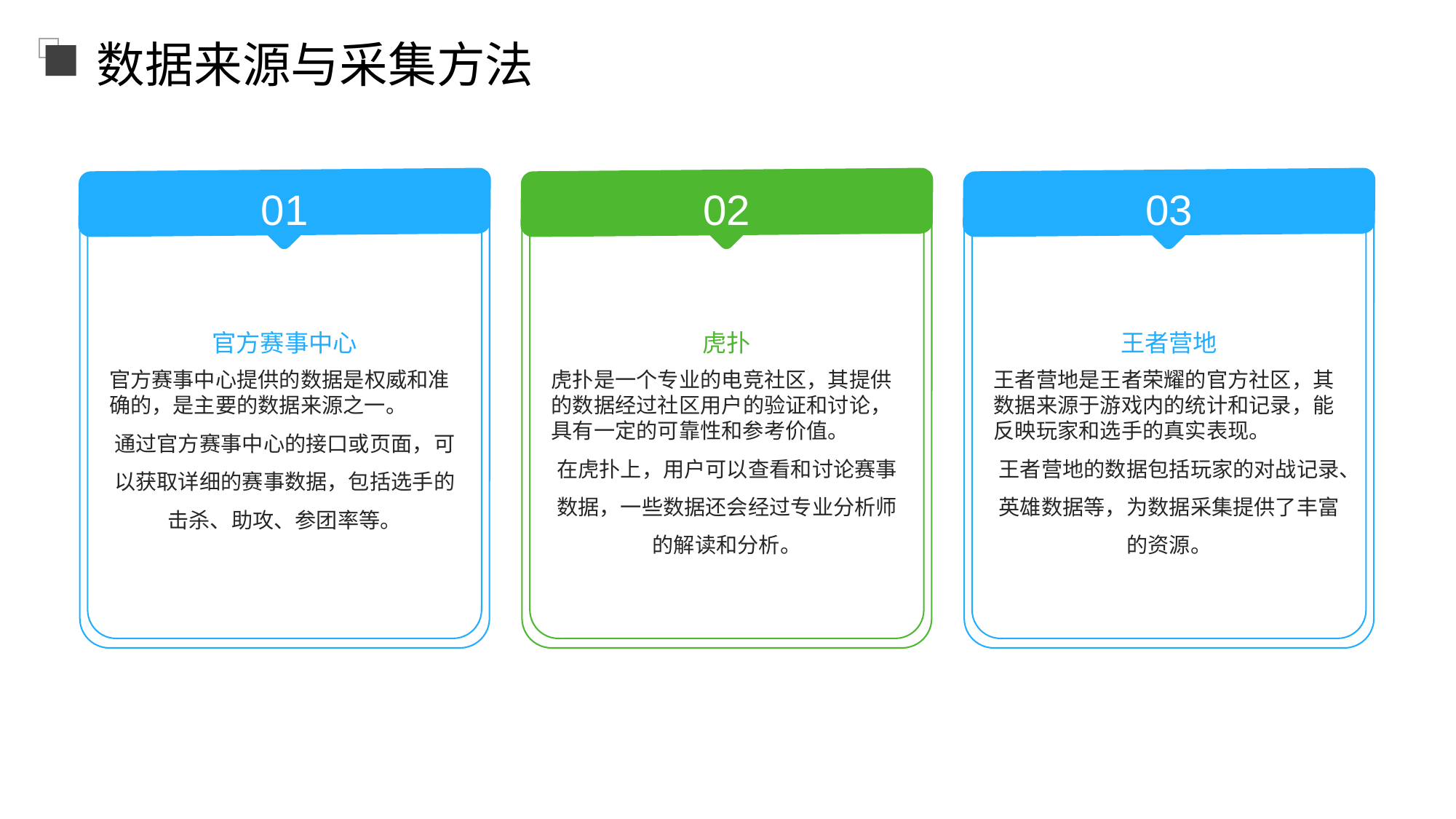

数据来源与采集方法

01
03
02

官方赛事中心
王者营地
虎扑
官方赛事中心提供的数据是权威和准确的，是主要的数据来源之一。
通过官方赛事中心的接口或页面，可以获取详细的赛事数据，包括选手的击杀、助攻、参团率等。
王者营地是王者荣耀的官方社区，其数据来源于游戏内的统计和记录，能反映玩家和选手的真实表现。
王者营地的数据包括玩家的对战记录、英雄数据等，为数据采集提供了丰富的资源。
虎扑是一个专业的电竞社区，其提供的数据经过社区用户的验证和讨论，具有一定的可靠性和参考价值。
在虎扑上，用户可以查看和讨论赛事数据，一些数据还会经过专业分析师的解读和分析。